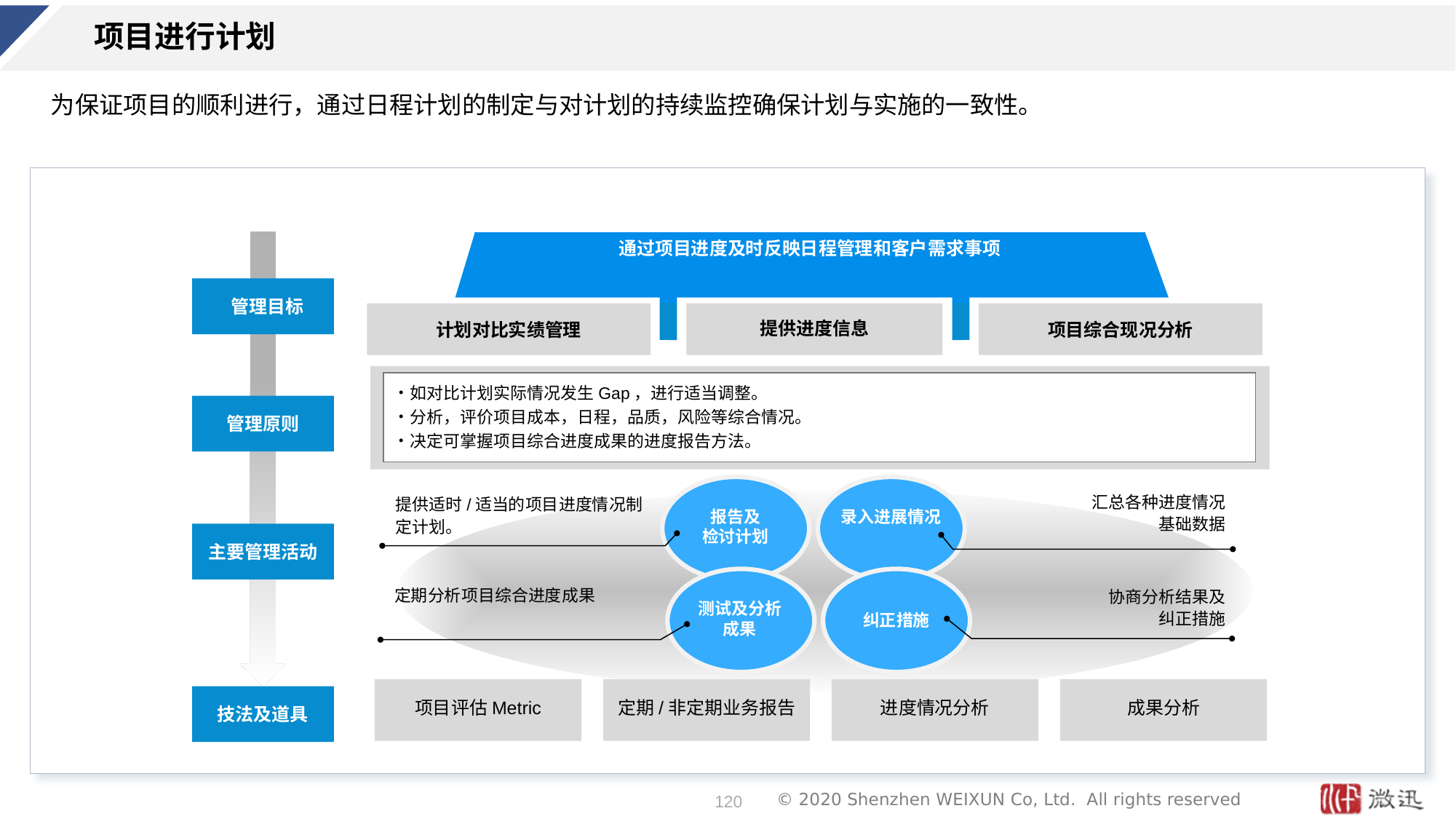

# 项目进行计划
为保证项目的顺利进行，通过日程计划的制定与对计划的持续监控确保计划与实施的一致性。

通过项目进度及时反映日程管理和客户需求事项
 管理目标

计划对比实绩管理
提供进度信息
项目综合现况分析
如对比计划实际情况发生Gap，进行适当调整。
分析，评价项目成本，日程，品质，风险等综合情况。
决定可掌握项目综合进度成果的进度报告方法。
管理原则

汇总各种进度情况
基础数据
提供适时/适当的项目进度情况制定计划。

录入进展情况
报告及
检讨计划
主要管理活动

定期分析项目综合进度成果
协商分析结果及
纠正措施
测试及分析
成果
纠正措施

项目评估Metric
定期/非定期业务报告
进度情况分析
成果分析
技法及道具
120